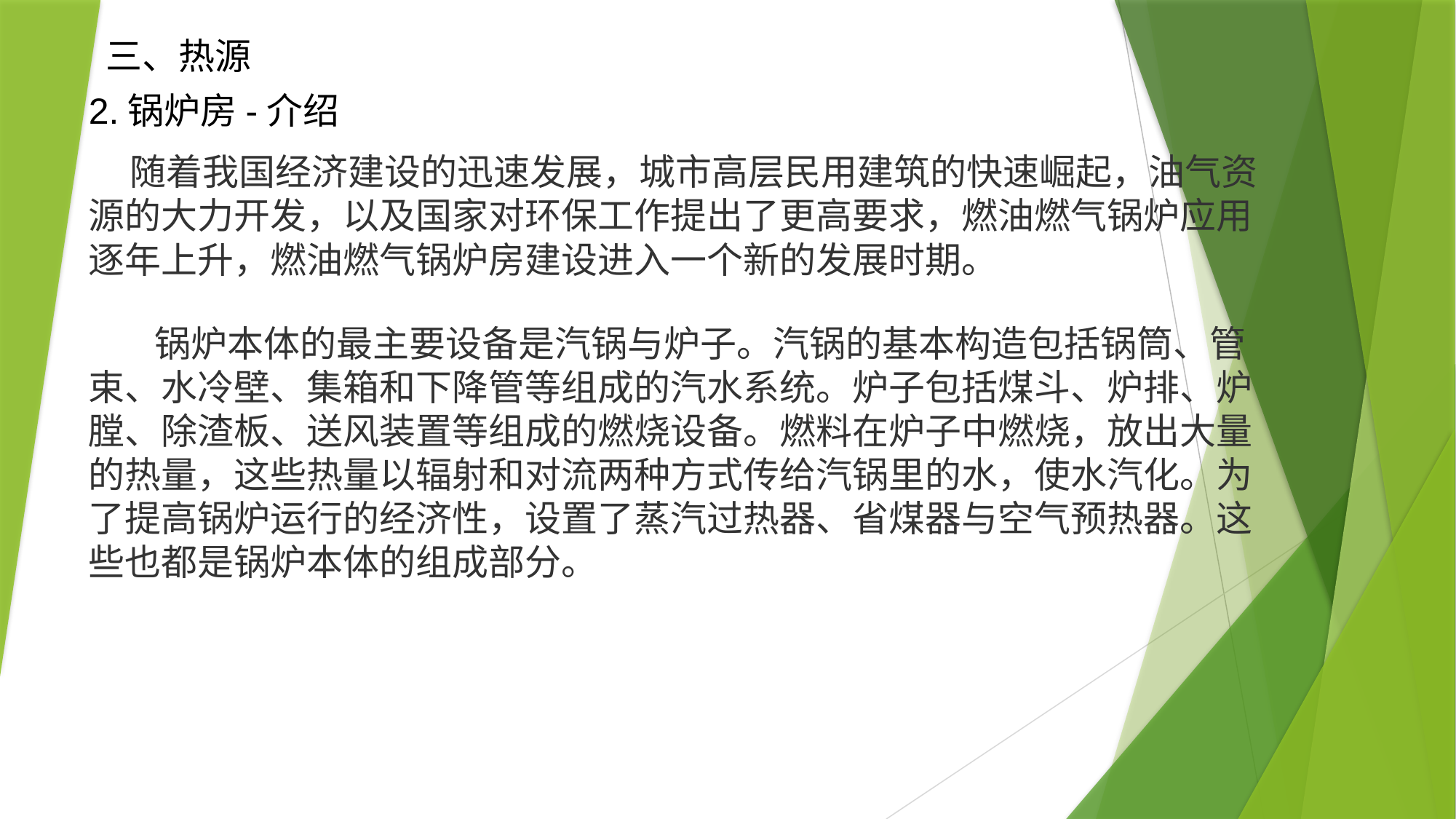

# 三、热源
2.锅炉房-介绍
    随着我国经济建设的迅速发展，城市高层民用建筑的快速崛起，油气资源的大力开发，以及国家对环保工作提出了更高要求，燃油燃气锅炉应用逐年上升，燃油燃气锅炉房建设进入一个新的发展时期。
       锅炉本体的最主要设备是汽锅与炉子。汽锅的基本构造包括锅筒、管束、水冷壁、集箱和下降管等组成的汽水系统。炉子包括煤斗、炉排、炉膛、除渣板、送风装置等组成的燃烧设备。燃料在炉子中燃烧，放出大量的热量，这些热量以辐射和对流两种方式传给汽锅里的水，使水汽化。为了提高锅炉运行的经济性，设置了蒸汽过热器、省煤器与空气预热器。这些也都是锅炉本体的组成部分。